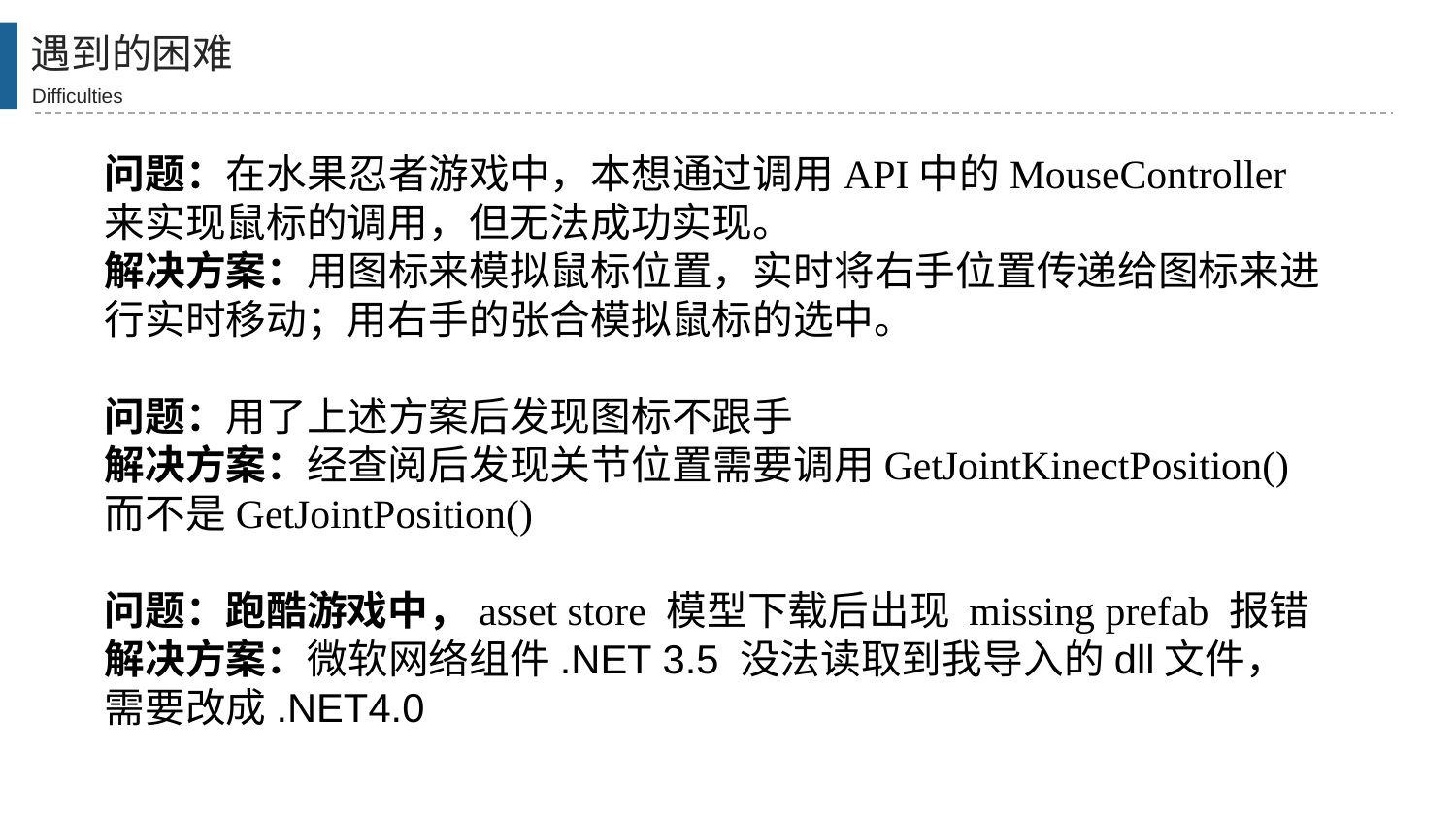

遇到的困难

Difficulties
问题：在水果忍者游戏中，本想通过调用API中的MouseController来实现鼠标的调用，但无法成功实现。
解决方案：用图标来模拟鼠标位置，实时将右手位置传递给图标来进行实时移动；用右手的张合模拟鼠标的选中。

问题：用了上述方案后发现图标不跟手
解决方案：经查阅后发现关节位置需要调用GetJointKinectPosition()而不是GetJointPosition()

问题：跑酷游戏中，asset store 模型下载后出现 missing prefab 报错
解决方案：微软网络组件.NET 3.5 没法读取到我导入的dll文件，需要改成.NET4.0